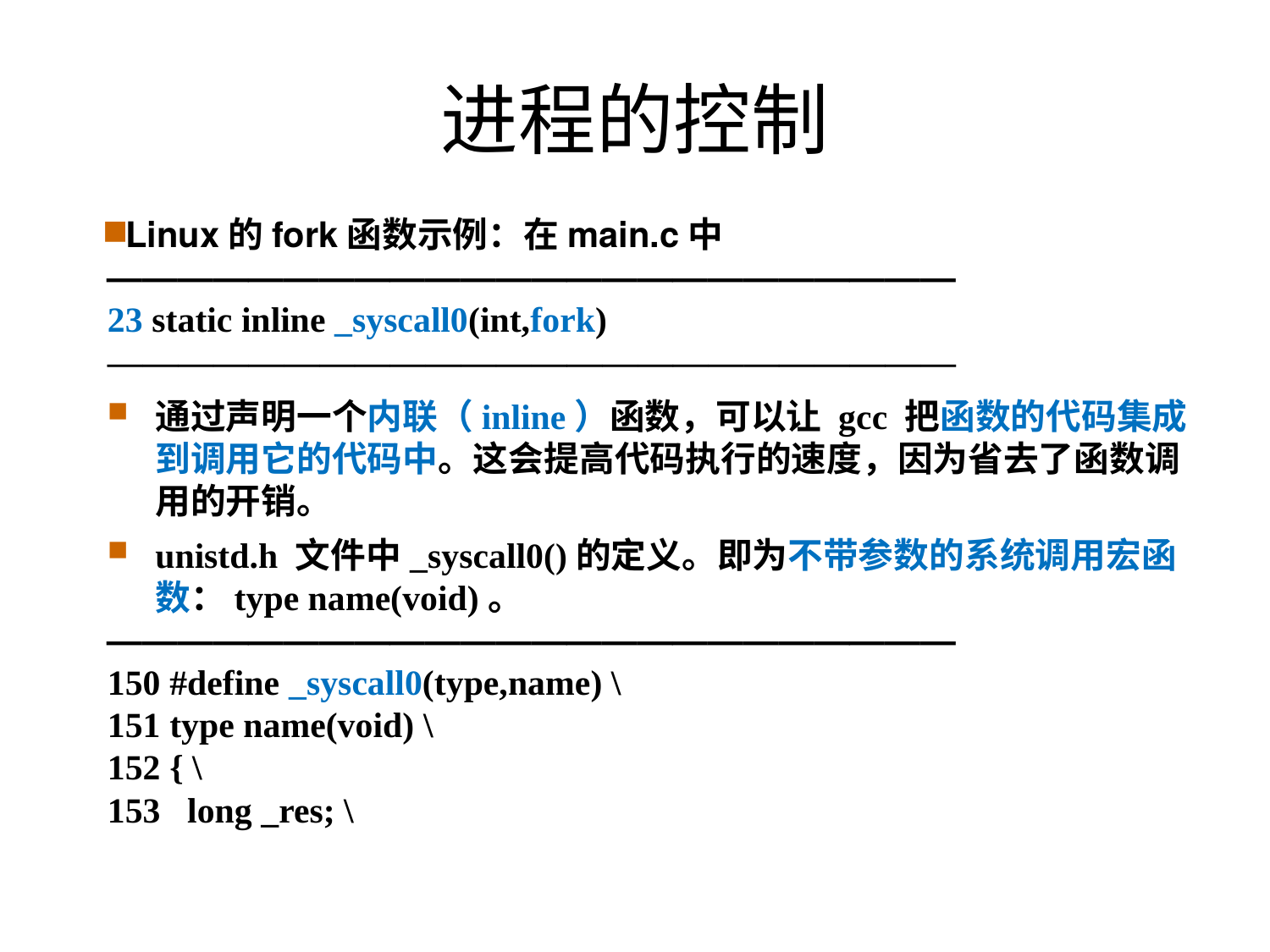

进程的控制
Linux的fork函数示例：在main.c中
————————————————————————
23 static inline _syscall0(int,fork)
————————————————————————
通过声明一个内联（inline）函数，可以让 gcc 把函数的代码集成到调用它的代码中。这会提高代码执行的速度，因为省去了函数调用的开销。
unistd.h 文件中_syscall0()的定义。即为不带参数的系统调用宏函数：type name(void)。
————————————————————————
150 #define _syscall0(type,name) \
151 type name(void) \
152 { \
153   long _res; \